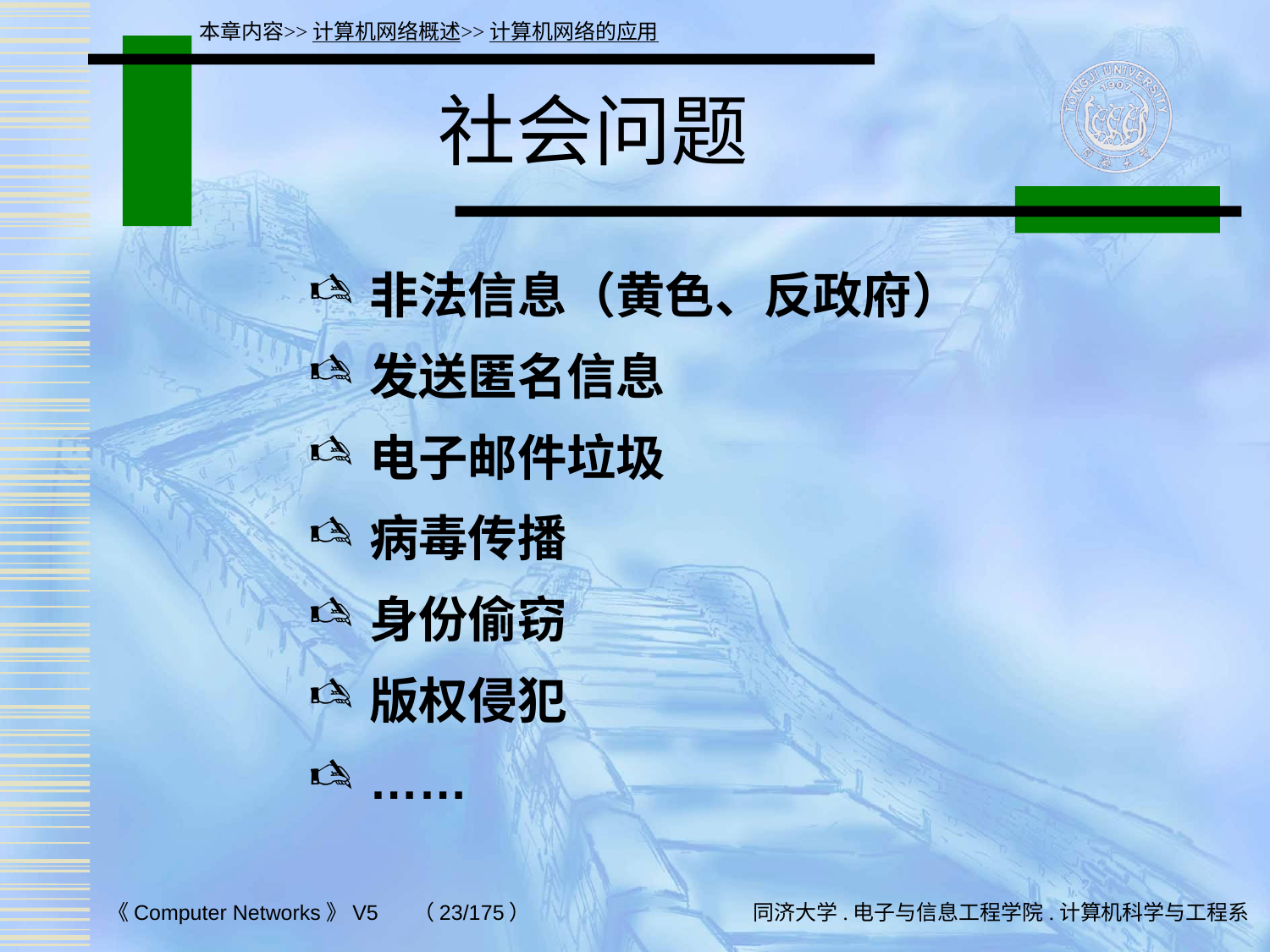

本章内容>>计算机网络概述>>计算机网络的应用
# 社会问题
非法信息（黄色、反政府）
发送匿名信息
电子邮件垃圾
病毒传播
身份偷窃
版权侵犯
……